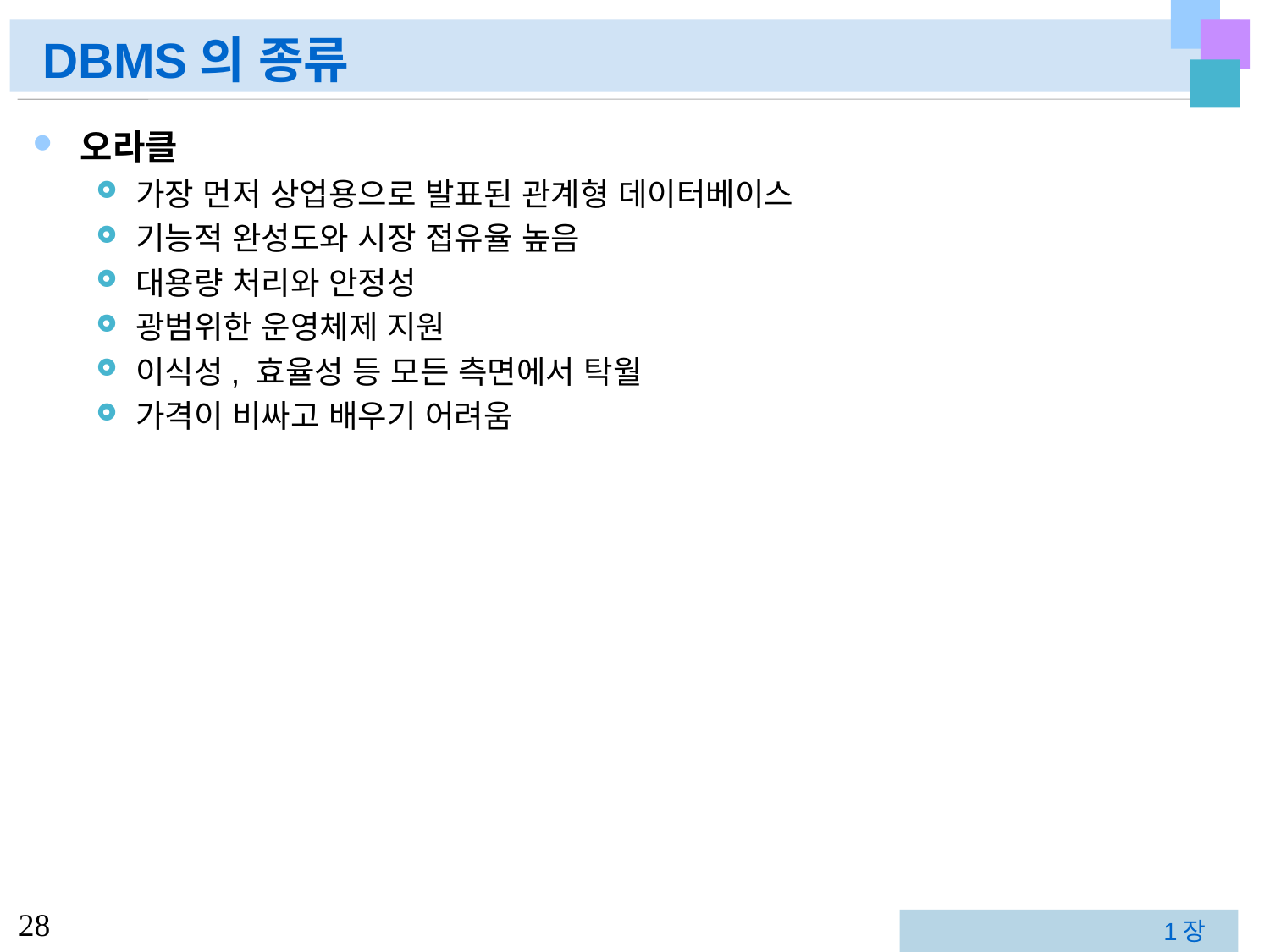

# DBMS의 종류
오라클
가장 먼저 상업용으로 발표된 관계형 데이터베이스
기능적 완성도와 시장 접유율 높음
대용량 처리와 안정성
광범위한 운영체제 지원
이식성, 효율성 등 모든 측면에서 탁월
가격이 비싸고 배우기 어려움
1장